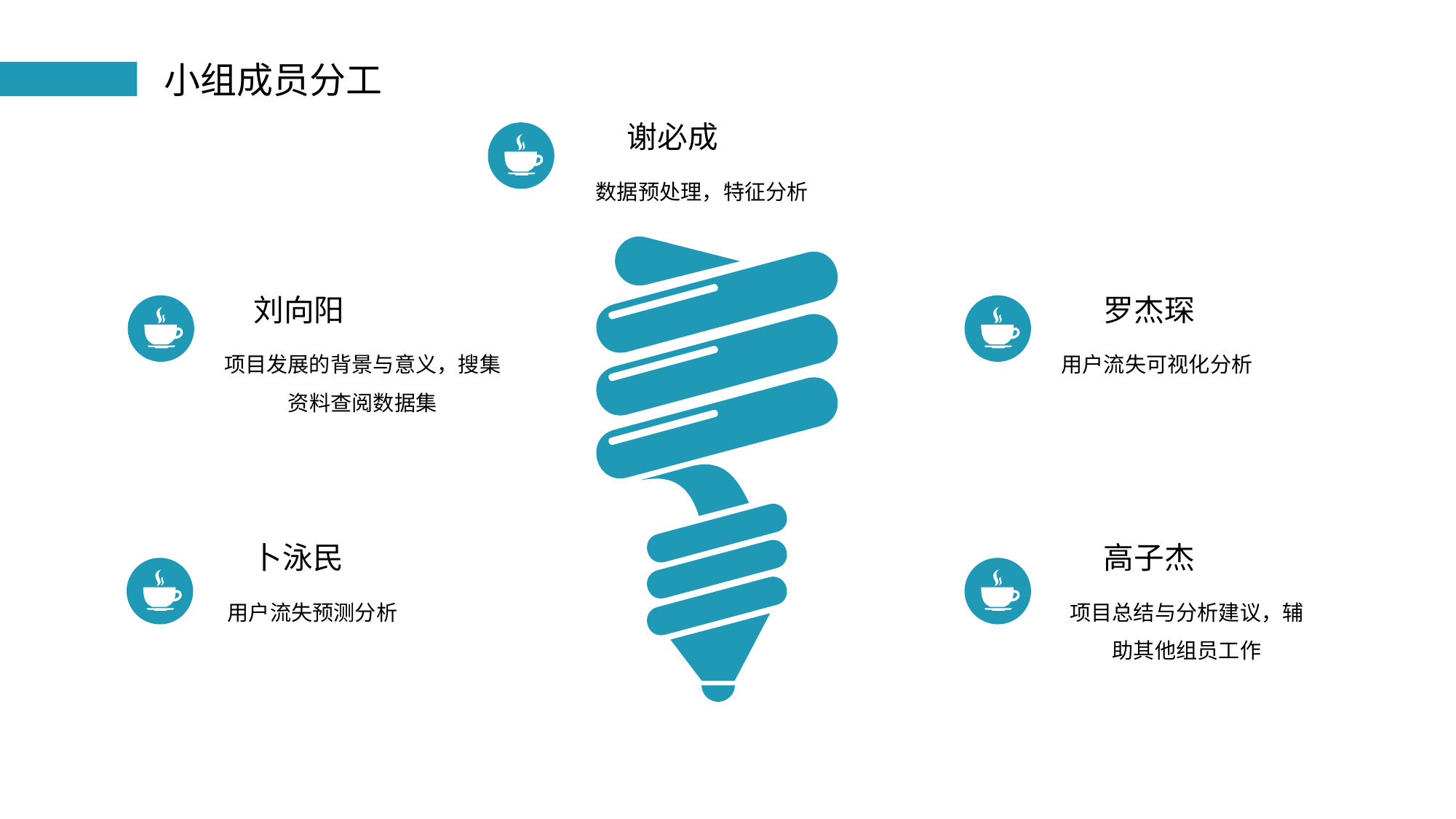

小组成员分工

谢必成
数据预处理，特征分析

刘向阳
项目发展的背景与意义，搜集资料查阅数据集

罗杰琛
用户流失可视化分析

卜泳民
用户流失预测分析

高子杰
项目总结与分析建议，辅助其他组员工作